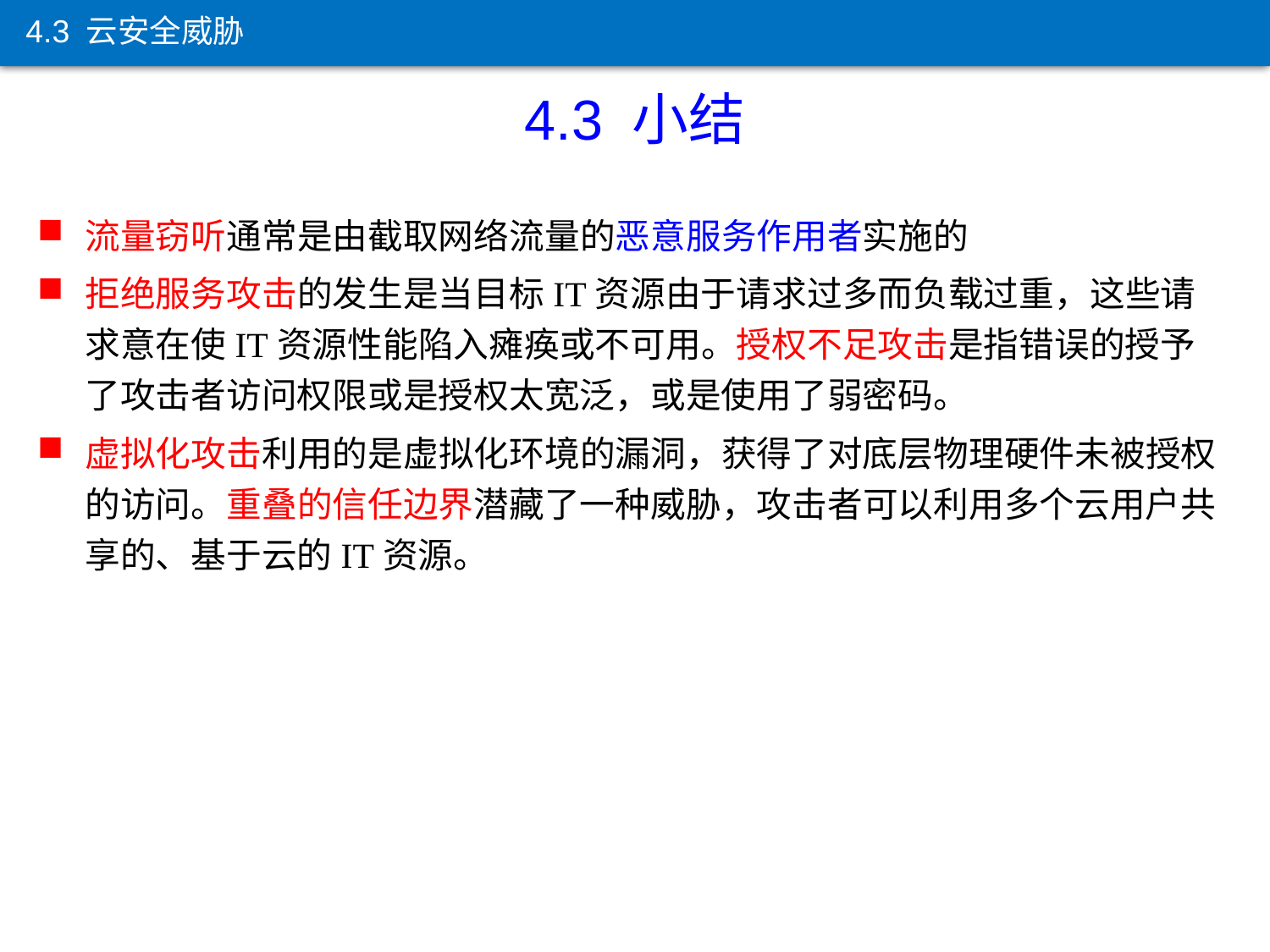

4.3 云安全威胁
4.3 小结
流量窃听通常是由截取网络流量的恶意服务作用者实施的
拒绝服务攻击的发生是当目标IT资源由于请求过多而负载过重，这些请求意在使IT资源性能陷入瘫痪或不可用。授权不足攻击是指错误的授予了攻击者访问权限或是授权太宽泛，或是使用了弱密码。
虚拟化攻击利用的是虚拟化环境的漏洞，获得了对底层物理硬件未被授权的访问。重叠的信任边界潜藏了一种威胁，攻击者可以利用多个云用户共享的、基于云的IT资源。
44